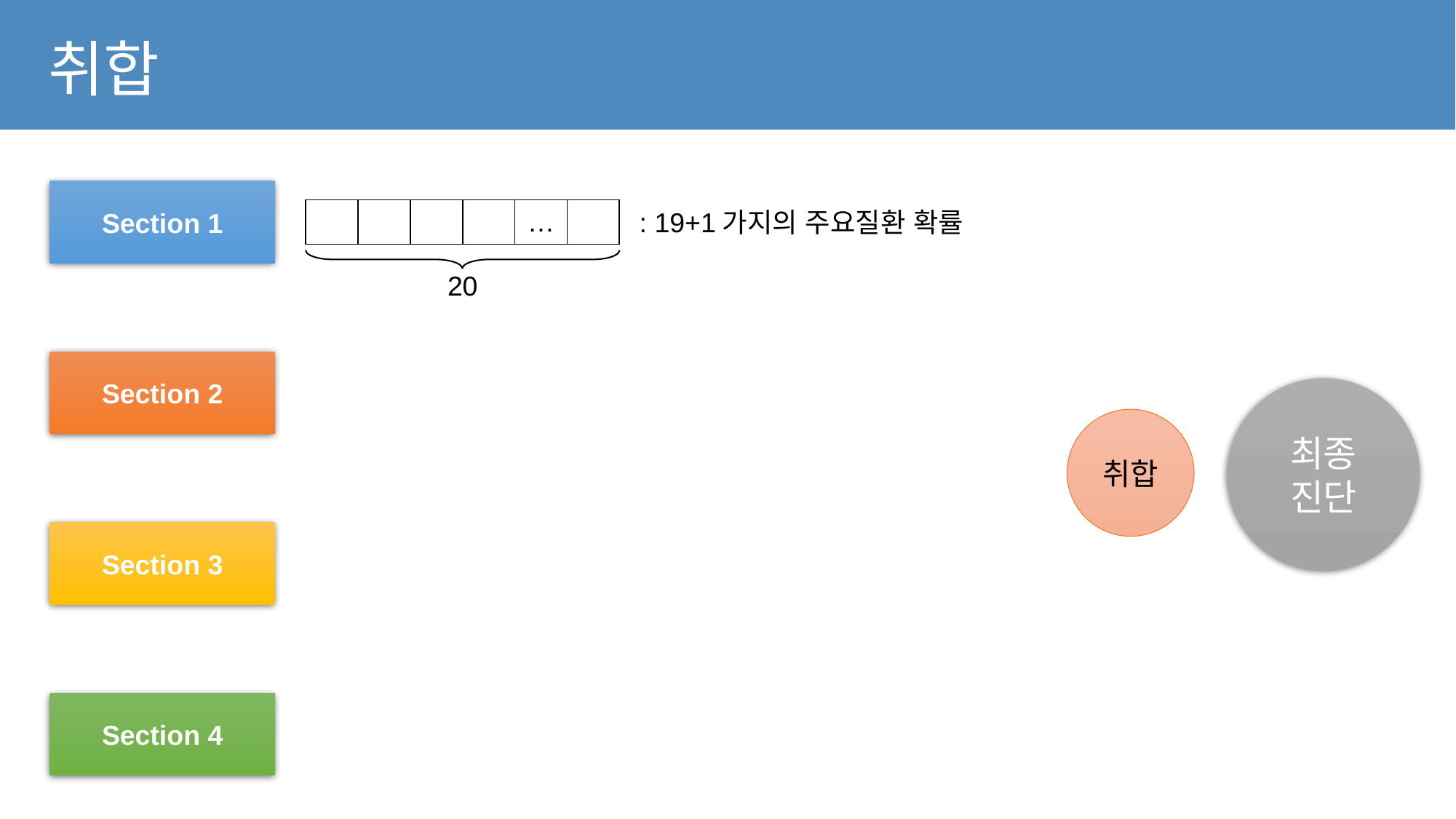

취합

Section 1
|  |  |  |  | … |  |
| --- | --- | --- | --- | --- | --- |
: 19+1가지의 주요질환 확률
20
Section 2
최종
진단
취합
Section 3
Section 4